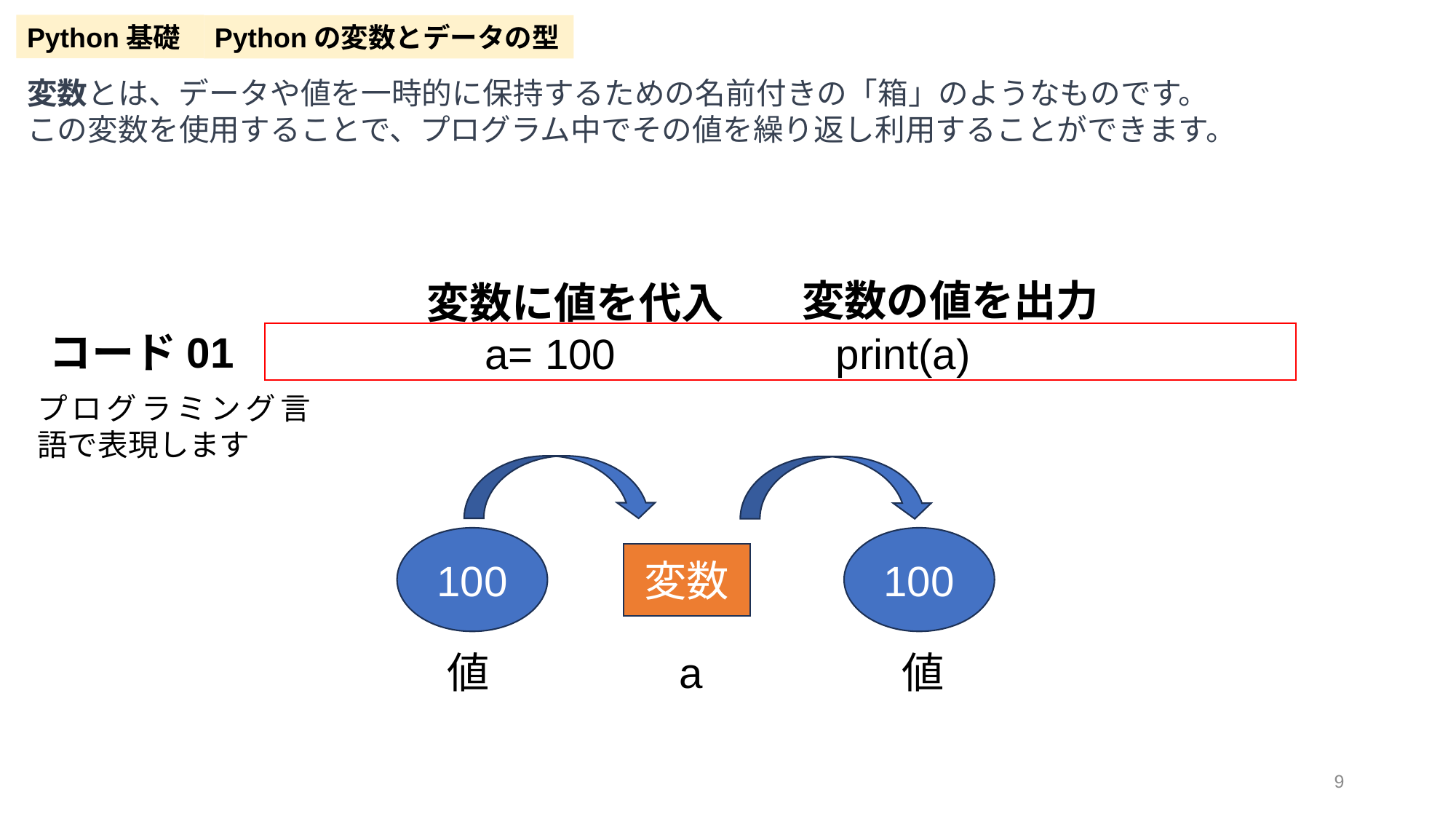

Python基礎
Pythonの変数とデータの型
変数とは、データや値を一時的に保持するための名前付きの「箱」のようなものです。
この変数を使用することで、プログラム中でその値を繰り返し利用することができます。
変数の値を出力
変数に値を代入
コード01
a= 100
print(a)

プログラミング言語で表現します

100
100
変数
値
a
値
9